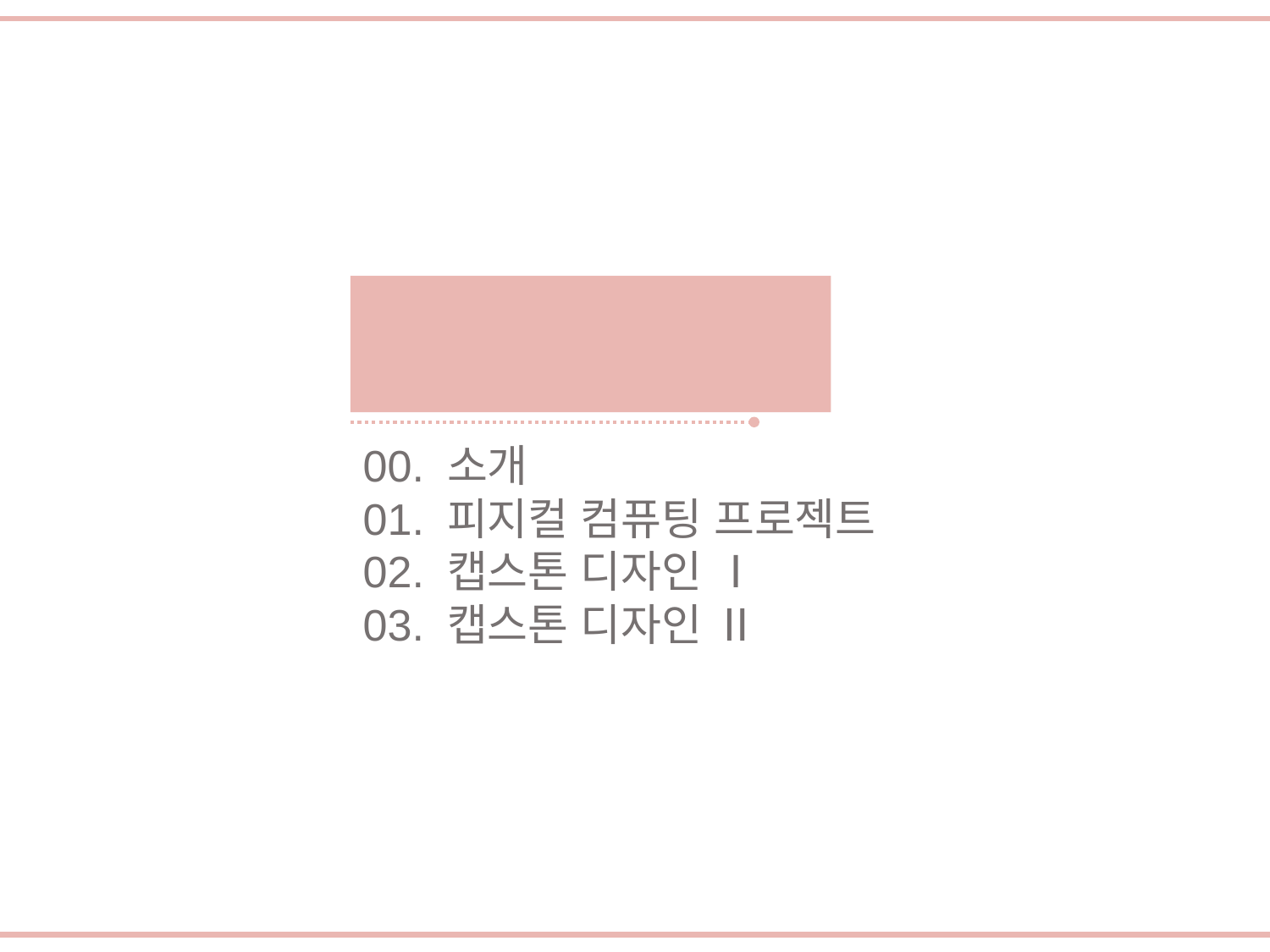

목 차
00. 소개
01. 피지컬 컴퓨팅 프로젝트
02. 캡스톤 디자인 Ⅰ
03. 캡스톤 디자인 Ⅱ